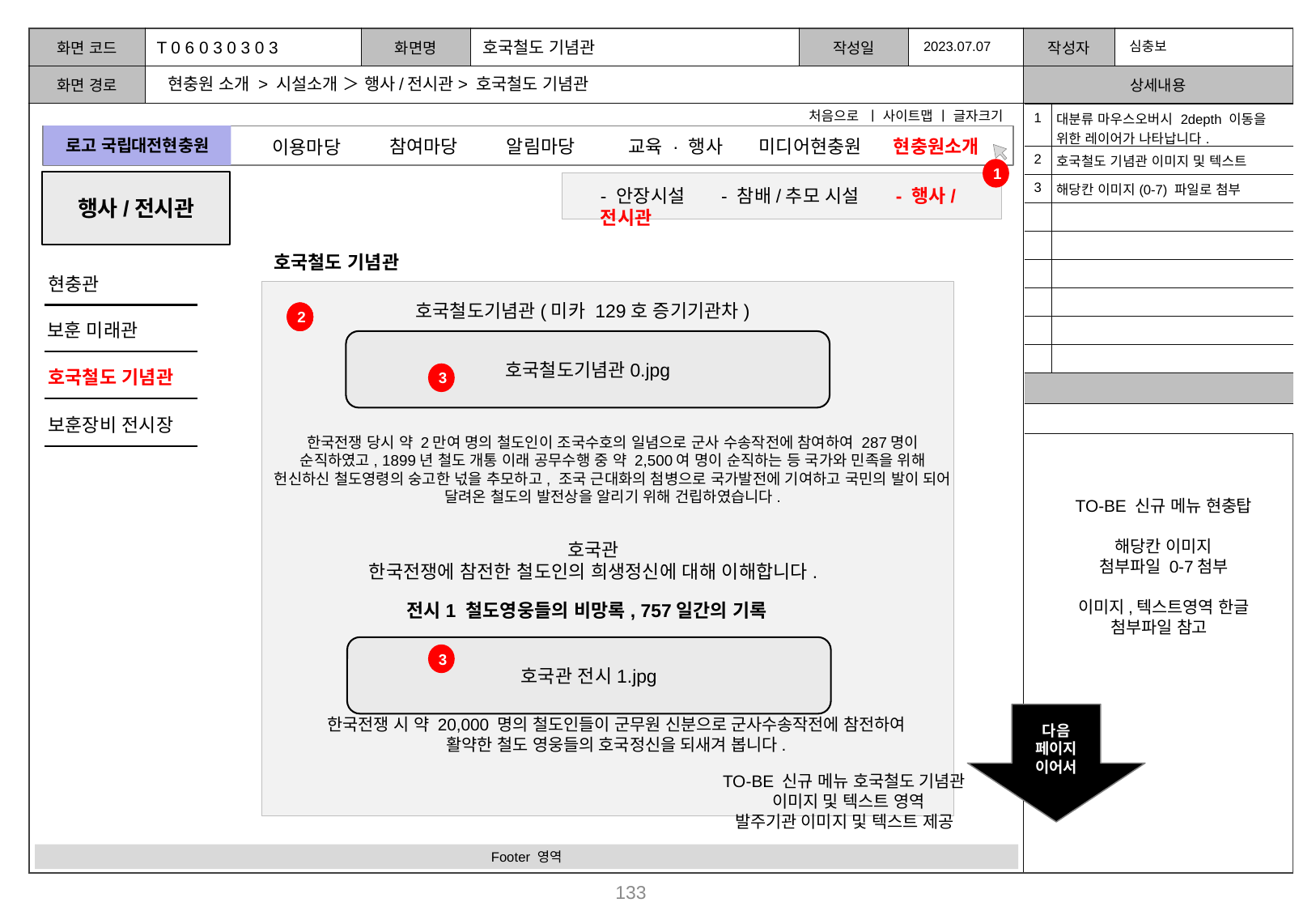

T 0 6 0 3 0 3 0 3
호국철도 기념관
2023.07.07
심충보
현충원 소개 > 시설소개 ＞ 행사/전시관> 호국철도 기념관
처음으로  ㅣ 사이트맵 ㅣ 글자크기
| 1 | 대분류 마우스오버시 2depth 이동을 위한 레이어가 나타납니다. |
| --- | --- |
| 2 | 호국철도 기념관 이미지 및 텍스트 |
| 3 | 해당칸 이미지(0-7) 파일로 첨부 |
|  |  |
|  |  |
|  |  |
|  |  |
|  |  |
|  |  |
|  |  |
|  |  |
로고 국립대전현충원

참여마당
알림마당
미디어현충원
교육 · 행사
현충원소개
이용마당

1
행사/전시관

- 안장시설      - 참배/추모 시설      - 행사/전시관
호국철도 기념관
현충관

호국철도기념관(미카 129호 증기기관차)
2
2
2
보훈 미래관
호국철도기념관0.jpg
호국철도 기념관
3
보훈장비 전시장
한국전쟁 당시 약 2만여 명의 철도인이 조국수호의 일념으로 군사 수송작전에 참여하여 287명이 순직하였고, 1899년 철도 개통 이래 공무수행 중 약 2,500여 명이 순직하는 등 국가와 민족을 위해 헌신하신 철도영령의 숭고한 넋을 추모하고, 조국 근대화의 첨병으로 국가발전에 기여하고 국민의 발이 되어 달려온 철도의 발전상을 알리기 위해 건립하였습니다.
TO-BE 신규 메뉴 현충탑

해당칸 이미지
첨부파일 0-7첨부

이미지,텍스트영역 한글 첨부파일 참고
호국관
한국전쟁에 참전한 철도인의 희생정신에 대해 이해합니다.
전시1 철도영웅들의 비망록, 757일간의 기록
호국관 전시1.jpg
3
다음
페이지
이어서
한국전쟁 시 약 20,000 명의 철도인들이 군무원 신분으로 군사수송작전에 참전하여 활약한 철도 영웅들의 호국정신을 되새겨 봅니다.
 TO-BE 신규 메뉴 호국철도 기념관
 이미지 및 텍스트 영역
발주기관 이미지 및 텍스트 제공
Footer 영역